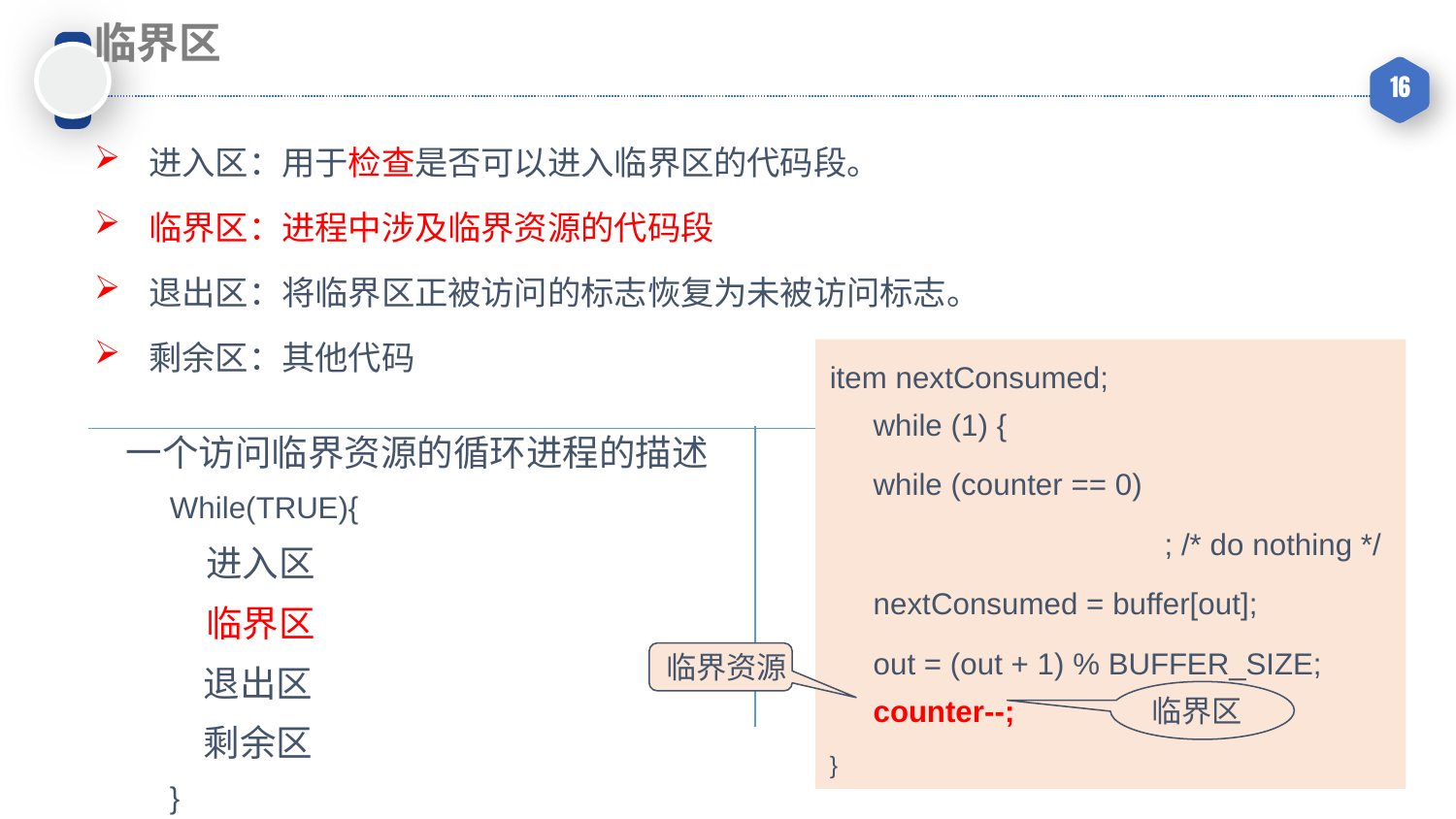

临界区
进入区：用于检查是否可以进入临界区的代码段。
临界区：进程中涉及临界资源的代码段
退出区：将临界区正被访问的标志恢复为未被访问标志。
剩余区：其他代码
item nextConsumed;
while (1) {
	while (counter == 0)
			; /* do nothing */
	nextConsumed = buffer[out];
	out = (out + 1) % BUFFER_SIZE;
	counter--;
}

一个访问临界资源的循环进程的描述
While(TRUE){
	进入区
	临界区
   退出区
   剩余区
}
临界资源
临界区